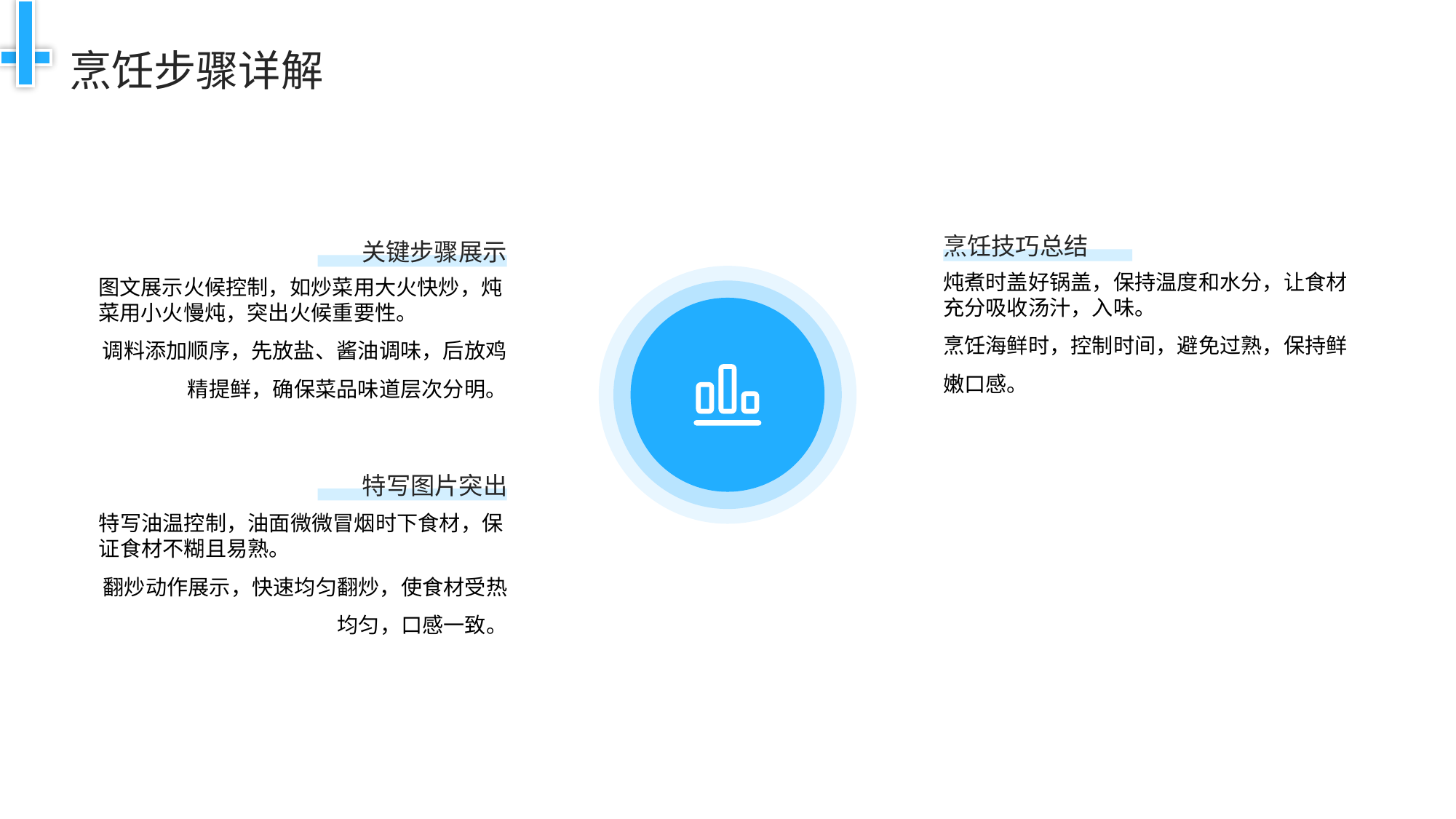

烹饪步骤详解

烹饪技巧总结
关键步骤展示

炖煮时盖好锅盖，保持温度和水分，让食材充分吸收汤汁，入味。
烹饪海鲜时，控制时间，避免过熟，保持鲜嫩口感。
图文展示火候控制，如炒菜用大火快炒，炖菜用小火慢炖，突出火候重要性。
调料添加顺序，先放盐、酱油调味，后放鸡精提鲜，确保菜品味道层次分明。

特写图片突出

特写油温控制，油面微微冒烟时下食材，保证食材不糊且易熟。
翻炒动作展示，快速均匀翻炒，使食材受热均匀，口感一致。